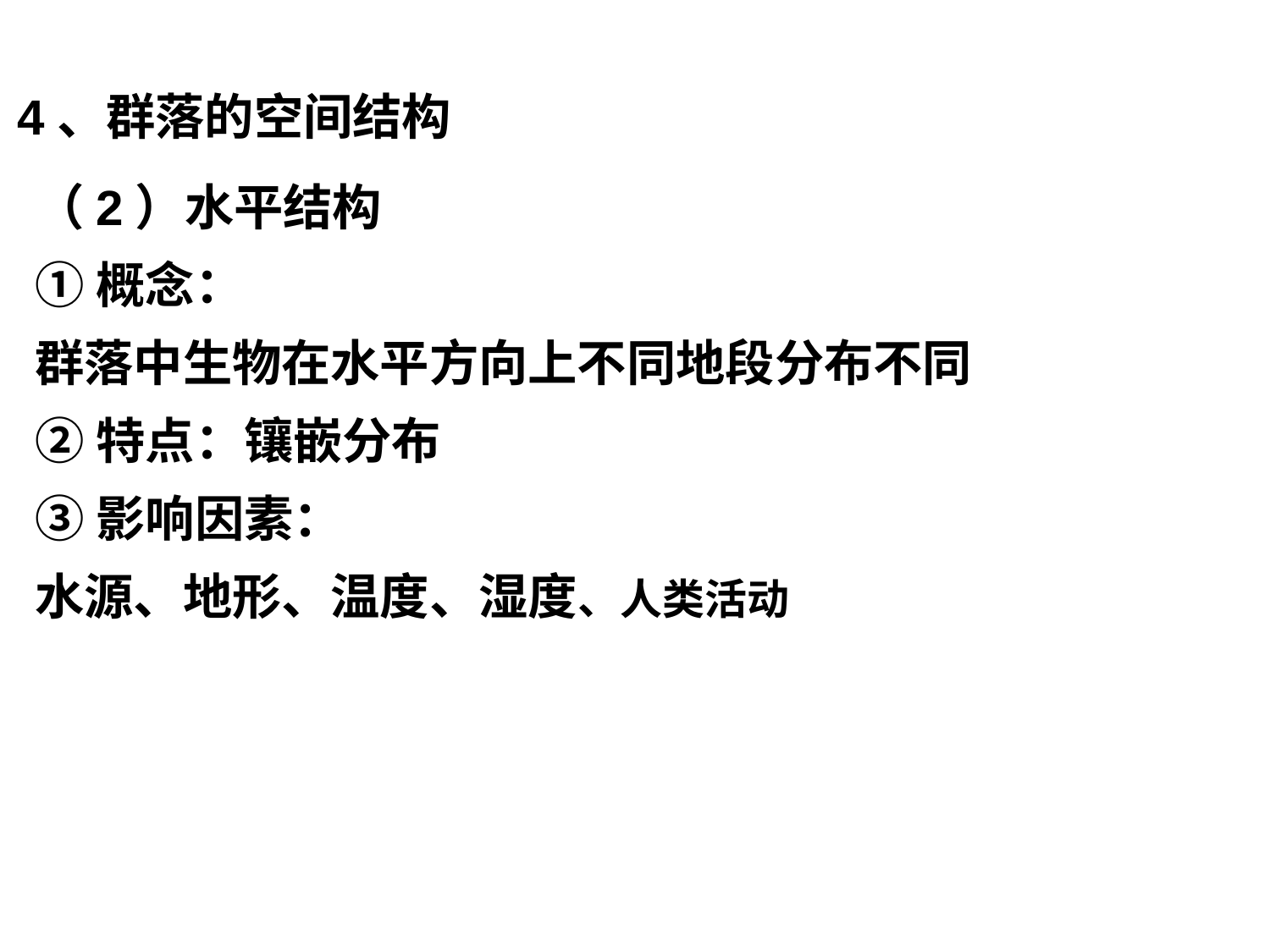

4、群落的空间结构
（2）水平结构
①概念：
群落中生物在水平方向上不同地段分布不同
②特点：镶嵌分布
③影响因素：
水源、地形、温度、湿度、人类活动